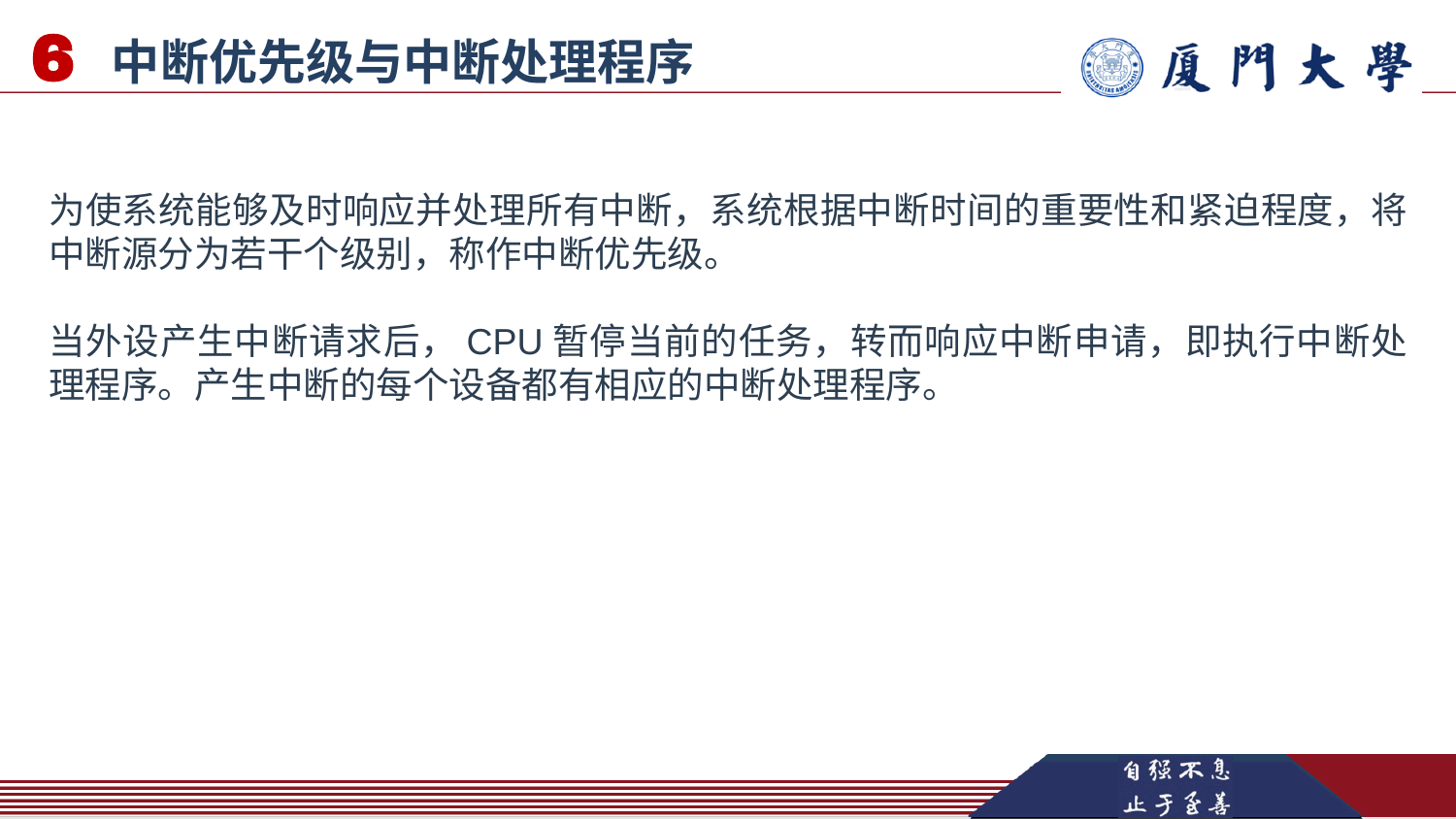

6 中断优先级与中断处理程序
为使系统能够及时响应并处理所有中断，系统根据中断时间的重要性和紧迫程度，将中断源分为若干个级别，称作中断优先级。

当外设产生中断请求后，CPU暂停当前的任务，转而响应中断申请，即执行中断处理程序。产生中断的每个设备都有相应的中断处理程序。